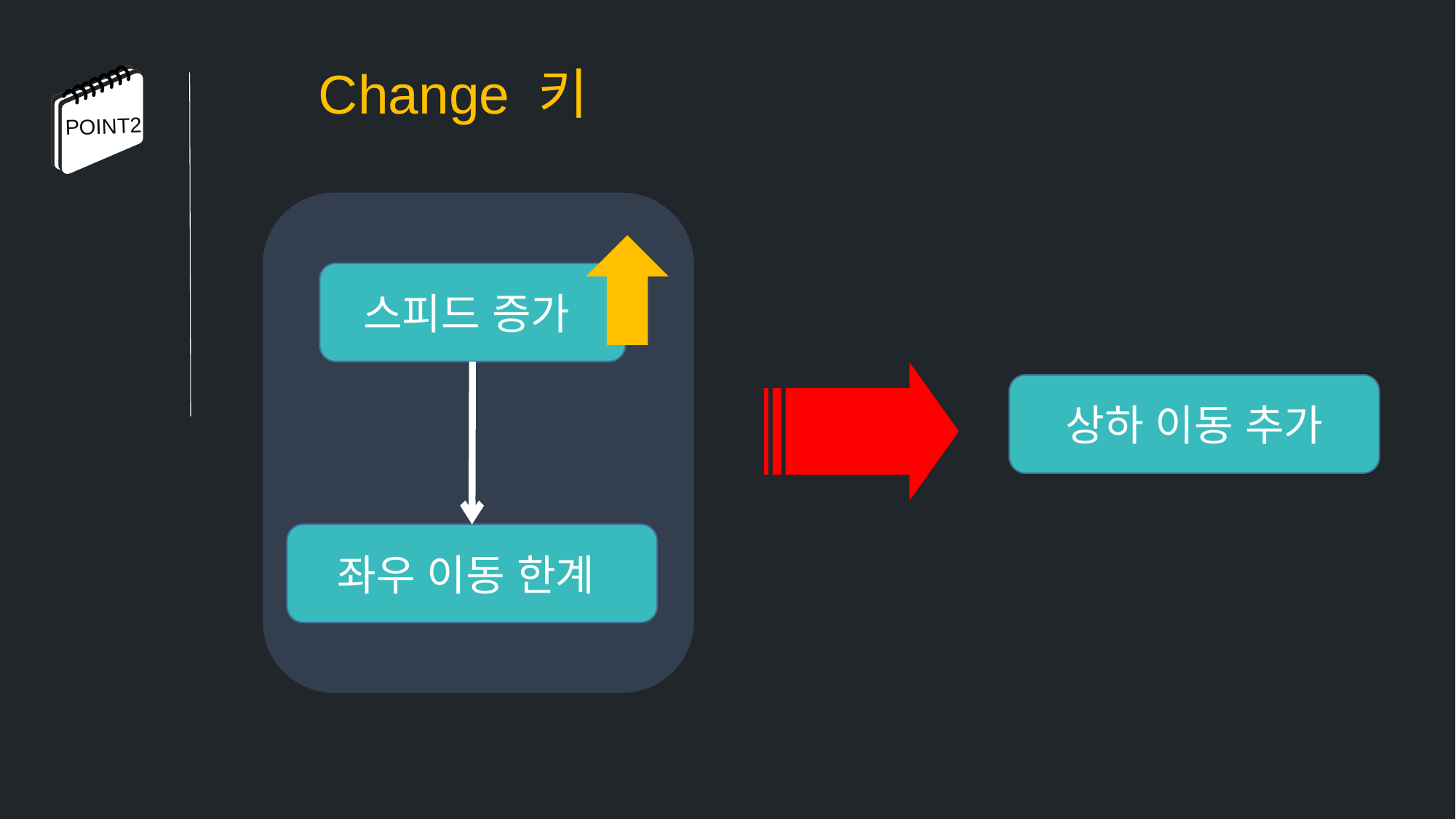

Change 키

POINT2

스피드 증가
좌우 이동 한계

상하 이동 추가